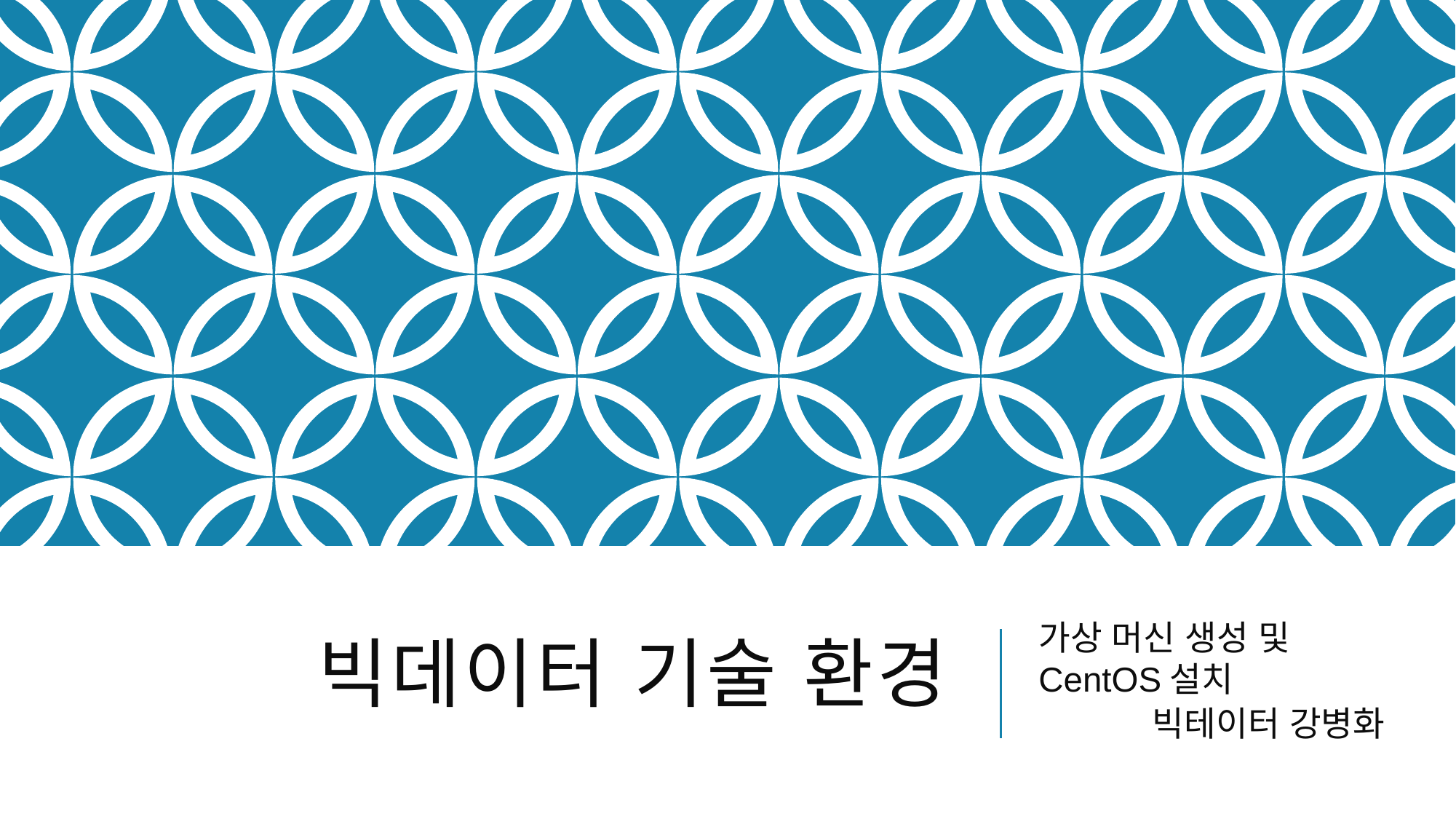

# 빅데이터 기술 환경
가상 머신 생성 및 CentOS설치
           빅테이터 강병화